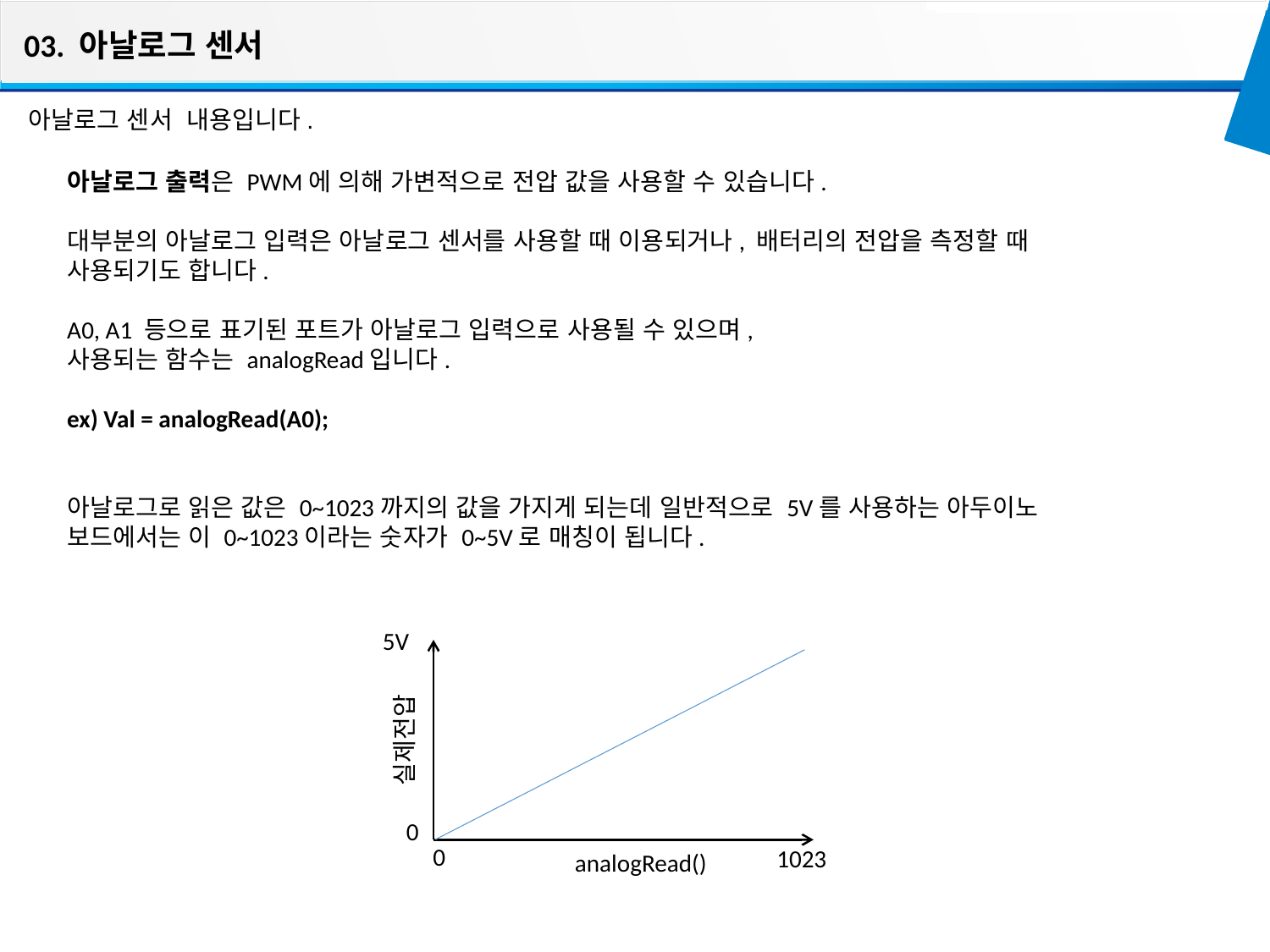

03. 아날로그 센서

아날로그 센서  내용입니다.
아날로그 출력은 PWM에 의해 가변적으로 전압 값을 사용할 수 있습니다.

대부분의 아날로그 입력은 아날로그 센서를 사용할 때 이용되거나, 배터리의 전압을 측정할 때
사용되기도 합니다.

A0, A1 등으로 표기된 포트가 아날로그 입력으로 사용될 수 있으며,
사용되는 함수는 analogRead입니다.

ex) Val = analogRead(A0);

아날로그로 읽은 값은 0~1023까지의 값을 가지게 되는데 일반적으로 5V를 사용하는 아두이노
보드에서는 이 0~1023이라는 숫자가 0~5V로 매칭이 됩니다.

5V
실제전압
0
0
1023
analogRead()